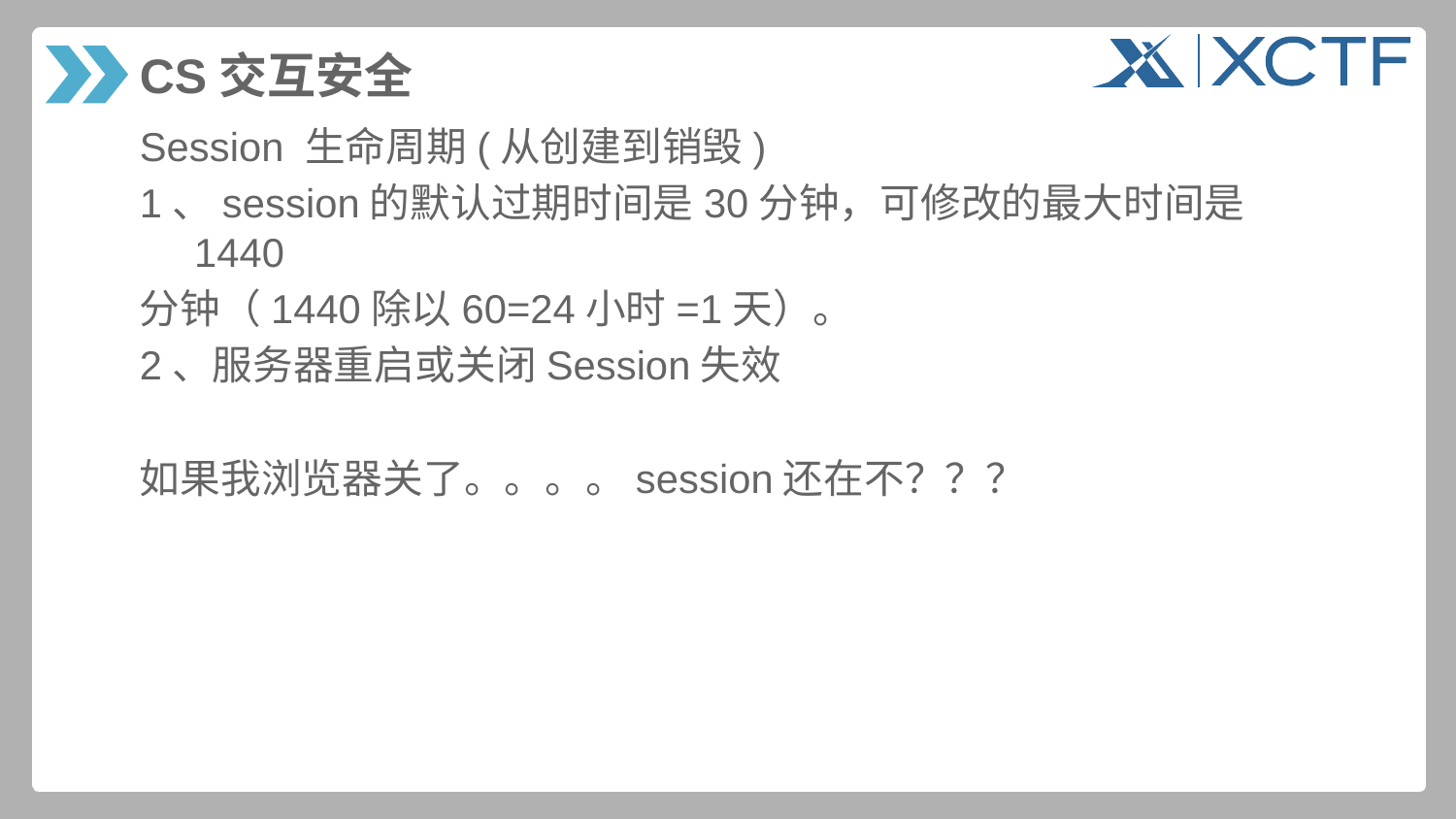

# CS交互安全
Session 生命周期(从创建到销毁)
1、session的默认过期时间是30分钟，可修改的最大时间是1440
分钟（1440除以60=24小时=1天）。
2、服务器重启或关闭Session失效

如果我浏览器关了。。。。session还在不？？？